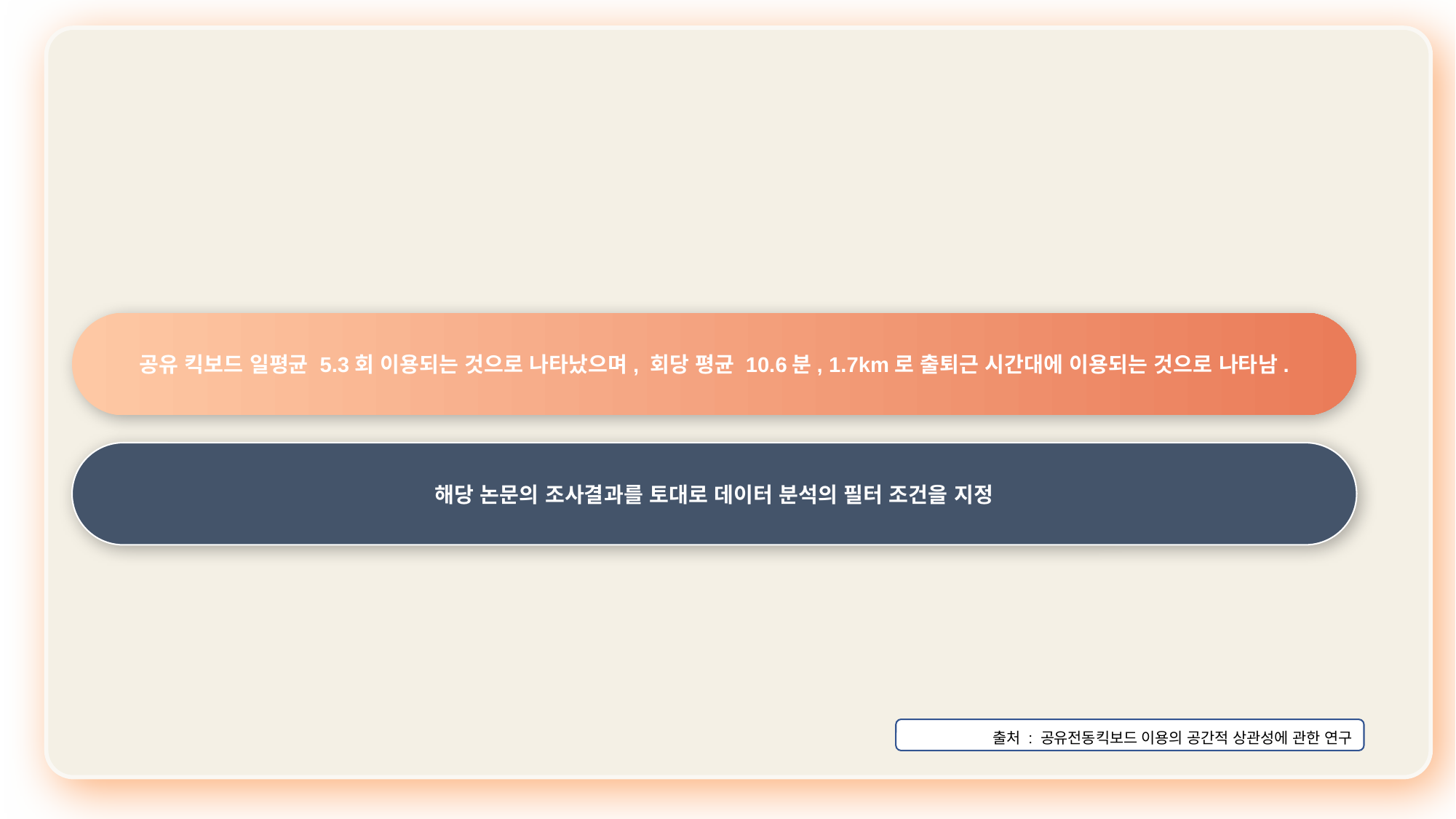

공유 킥보드 일평균 5.3회 이용되는 것으로 나타났으며, 회당 평균 10.6분, 1.7km로 출퇴근 시간대에 이용되는 것으로 나타남.
해당 논문의 조사결과를 토대로 데이터 분석의 필터 조건을 지정
 출처 : 공유전동킥보드 이용의 공간적 상관성에 관한 연구